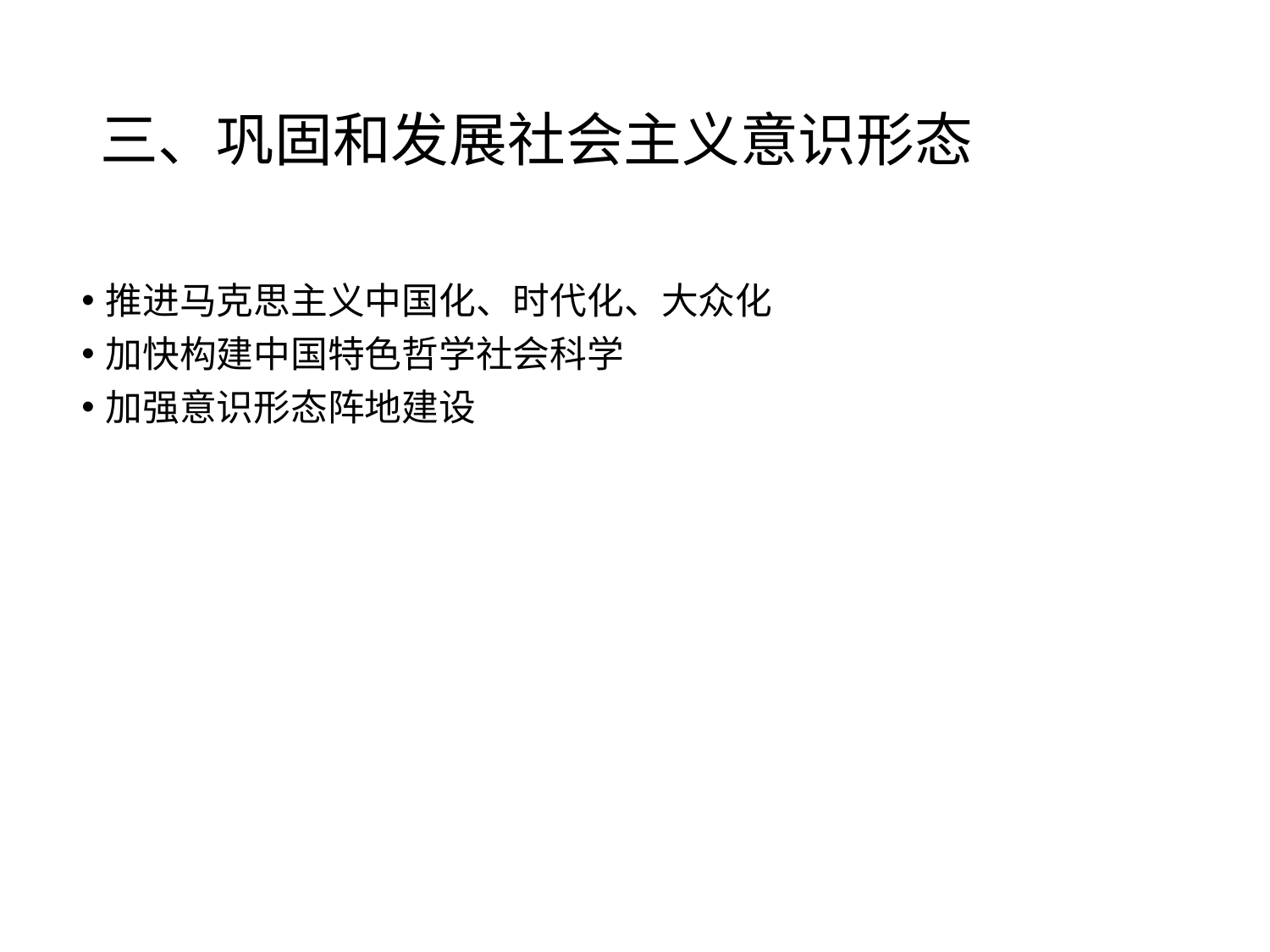

# 三、巩固和发展社会主义意识形态
推进马克思主义中国化、时代化、大众化
加快构建中国特色哲学社会科学
加强意识形态阵地建设